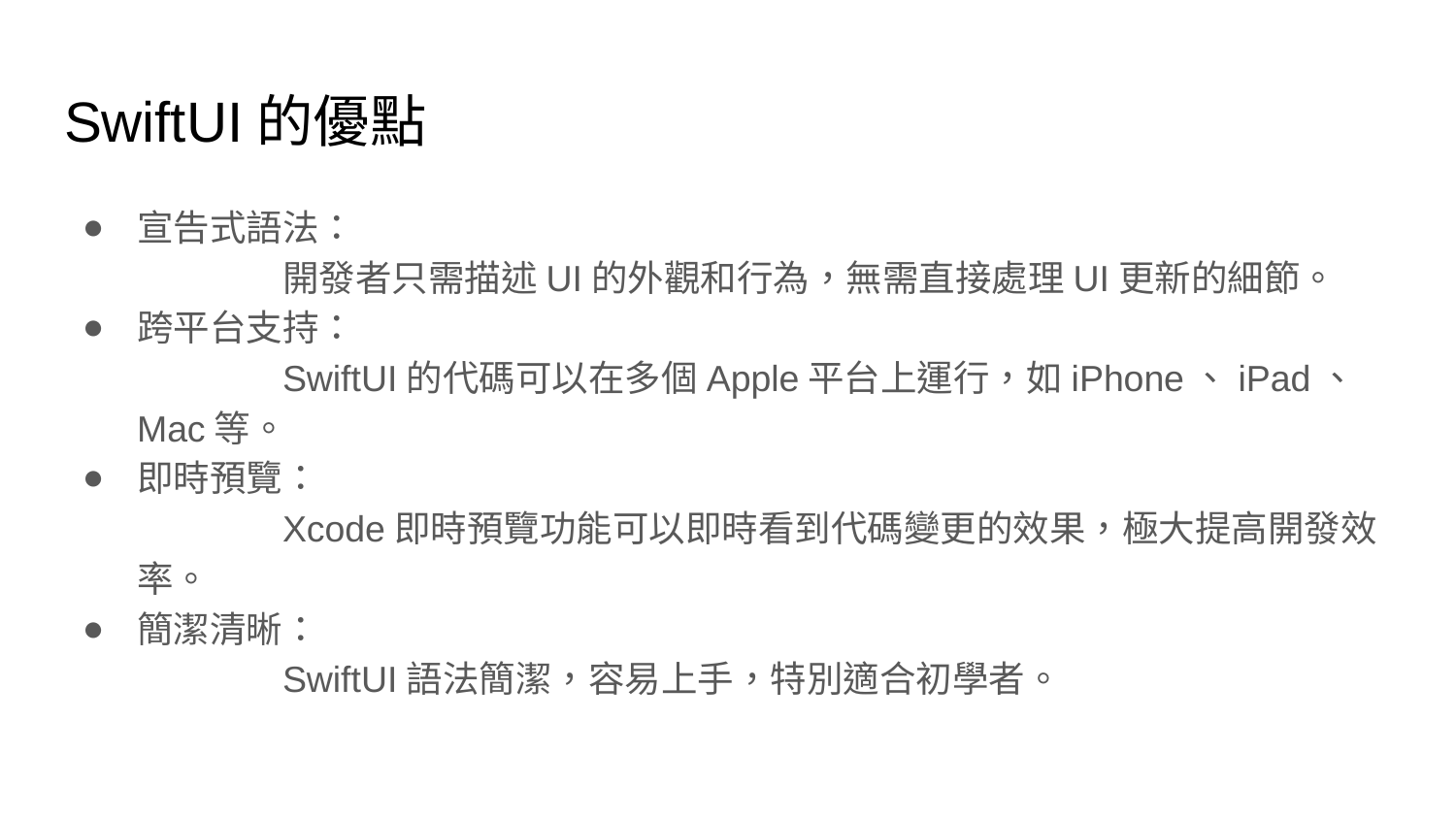

# SwiftUI的優點
宣告式語法：
	開發者只需描述UI的外觀和行為，無需直接處理UI更新的細節。
跨平台支持：
	SwiftUI的代碼可以在多個Apple平台上運行，如iPhone、iPad、Mac等。
即時預覽：
	Xcode即時預覽功能可以即時看到代碼變更的效果，極大提高開發效率。
簡潔清晰：
	SwiftUI語法簡潔，容易上手，特別適合初學者。